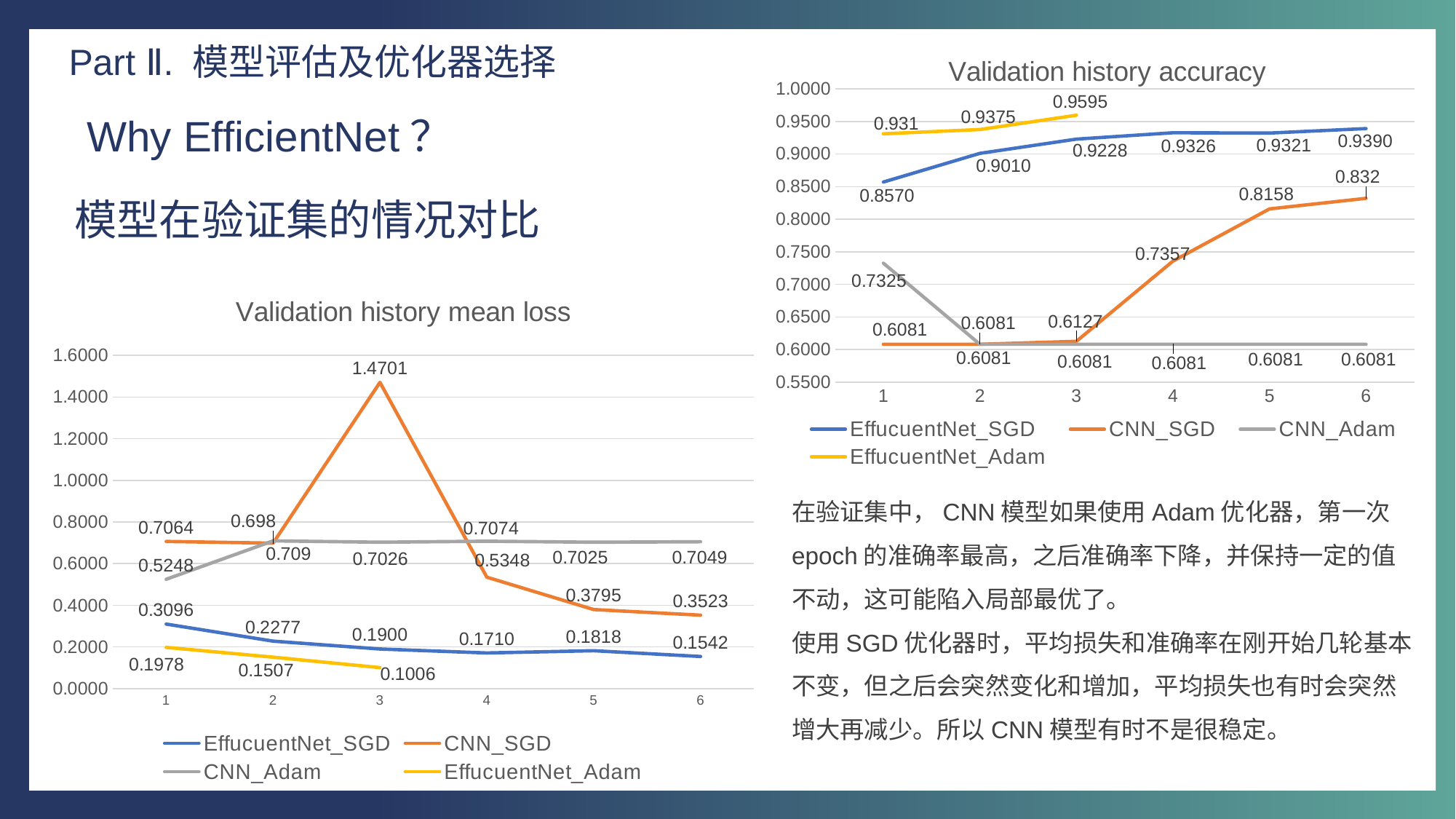

Part Ⅱ. 模型评估及优化器选择

### Chart: Validation history accuracy

| Category |  |  |  |  |
|---|---|---|---|---|
Why EfficientNet？
模型在验证集的情况对比

### Chart: Validation history mean loss

| Category |  |  |  |  |
|---|---|---|---|---|
在验证集中，CNN模型如果使用Adam优化器，第一次epoch的准确率最高，之后准确率下降，并保持一定的值不动，这可能陷入局部最优了。
使用SGD优化器时，平均损失和准确率在刚开始几轮基本不变，但之后会突然变化和增加，平均损失也有时会突然增大再减少。所以CNN模型有时不是很稳定。